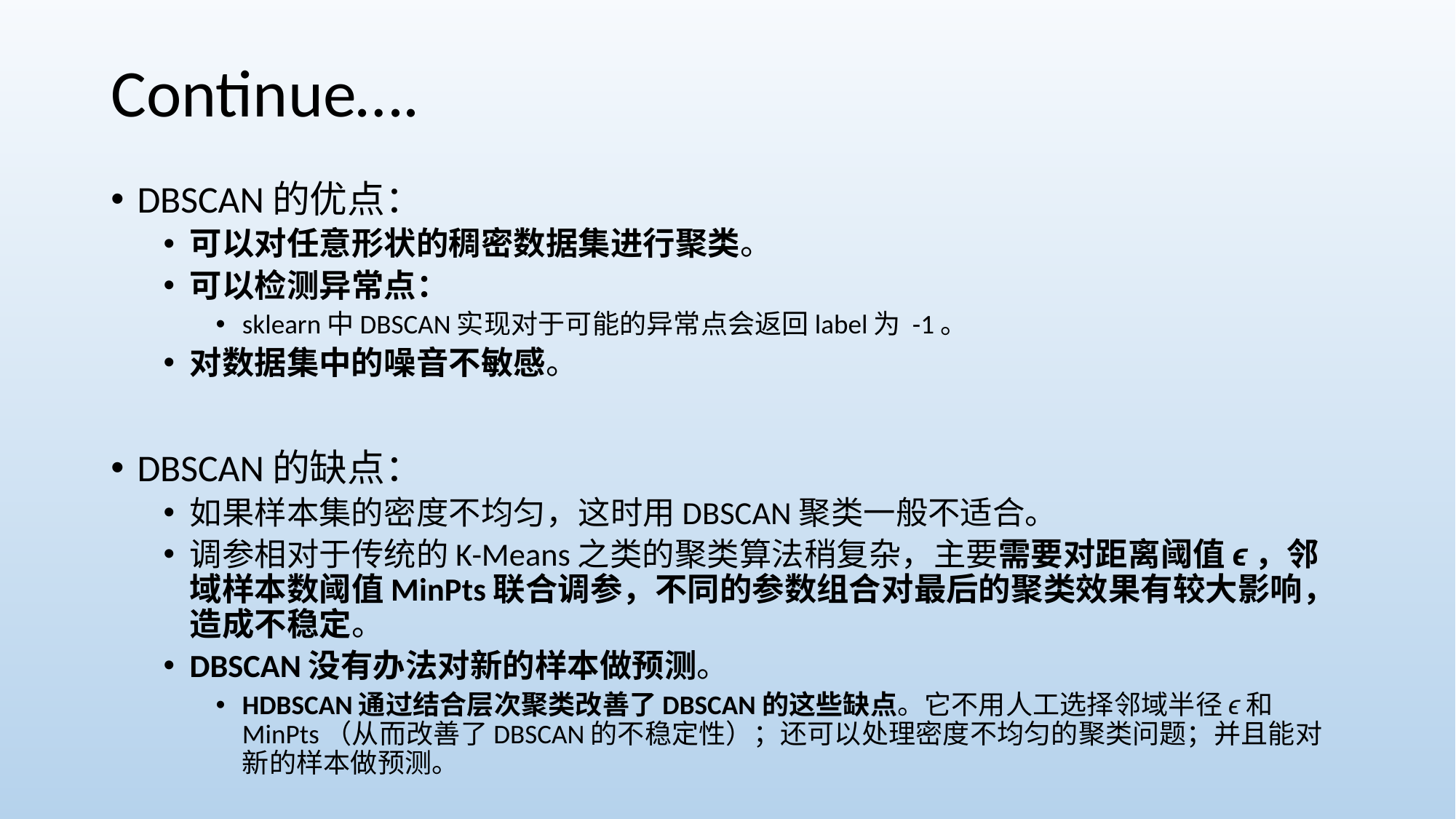

# Continue….
DBSCAN的优点：
可以对任意形状的稠密数据集进行聚类。
可以检测异常点：
sklearn中DBSCAN实现对于可能的异常点会返回label为 -1。
对数据集中的噪音不敏感。

DBSCAN的缺点：
如果样本集的密度不均匀，这时用DBSCAN聚类一般不适合。
调参相对于传统的K-Means之类的聚类算法稍复杂，主要需要对距离阈值ϵ，邻域样本数阈值MinPts联合调参，不同的参数组合对最后的聚类效果有较大影响，造成不稳定。
DBSCAN没有办法对新的样本做预测。
HDBSCAN通过结合层次聚类改善了DBSCAN的这些缺点。它不用人工选择邻域半径ϵ和MinPts（从而改善了DBSCAN的不稳定性）；还可以处理密度不均匀的聚类问题；并且能对新的样本做预测。